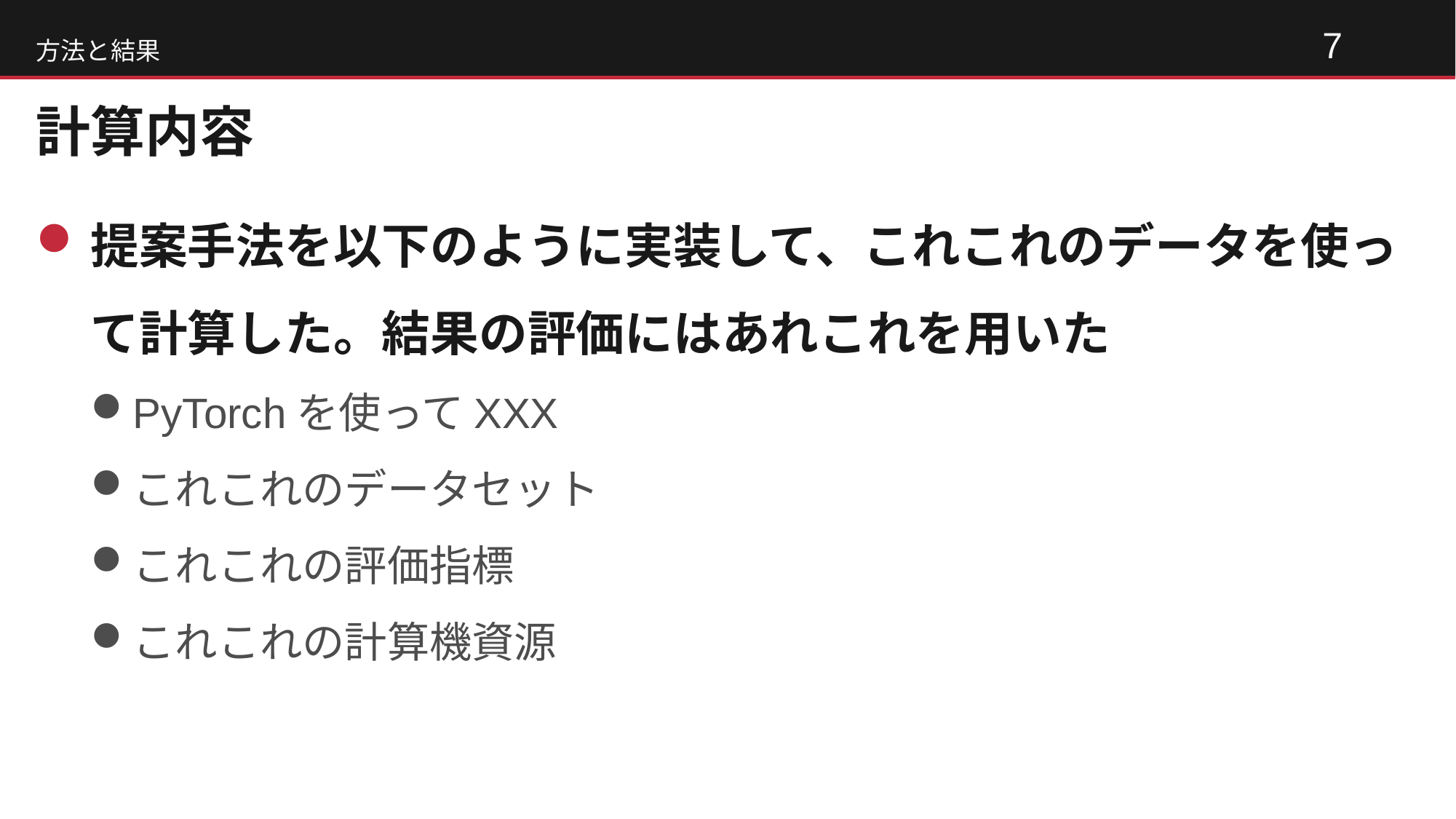

方法と結果
# 計算内容
提案手法を以下のように実装して、これこれのデータを使って計算した。結果の評価にはあれこれを用いた
PyTorchを使ってXXX
これこれのデータセット
これこれの評価指標
これこれの計算機資源